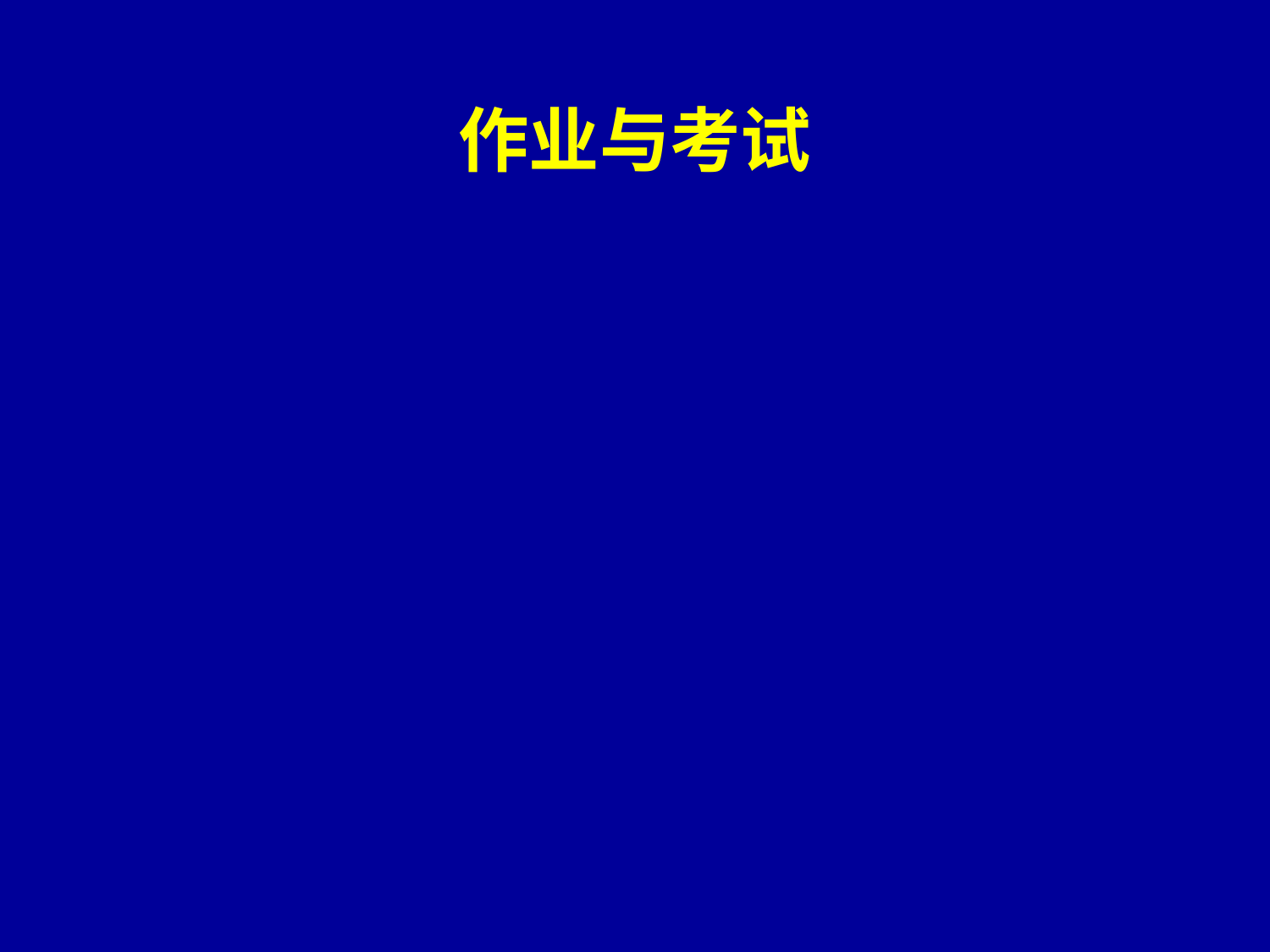

作业与考试
考试方式
	 闭卷
考试成绩
	 平时作业  — 30%
	 期末考试  — 70%（卷面成绩）